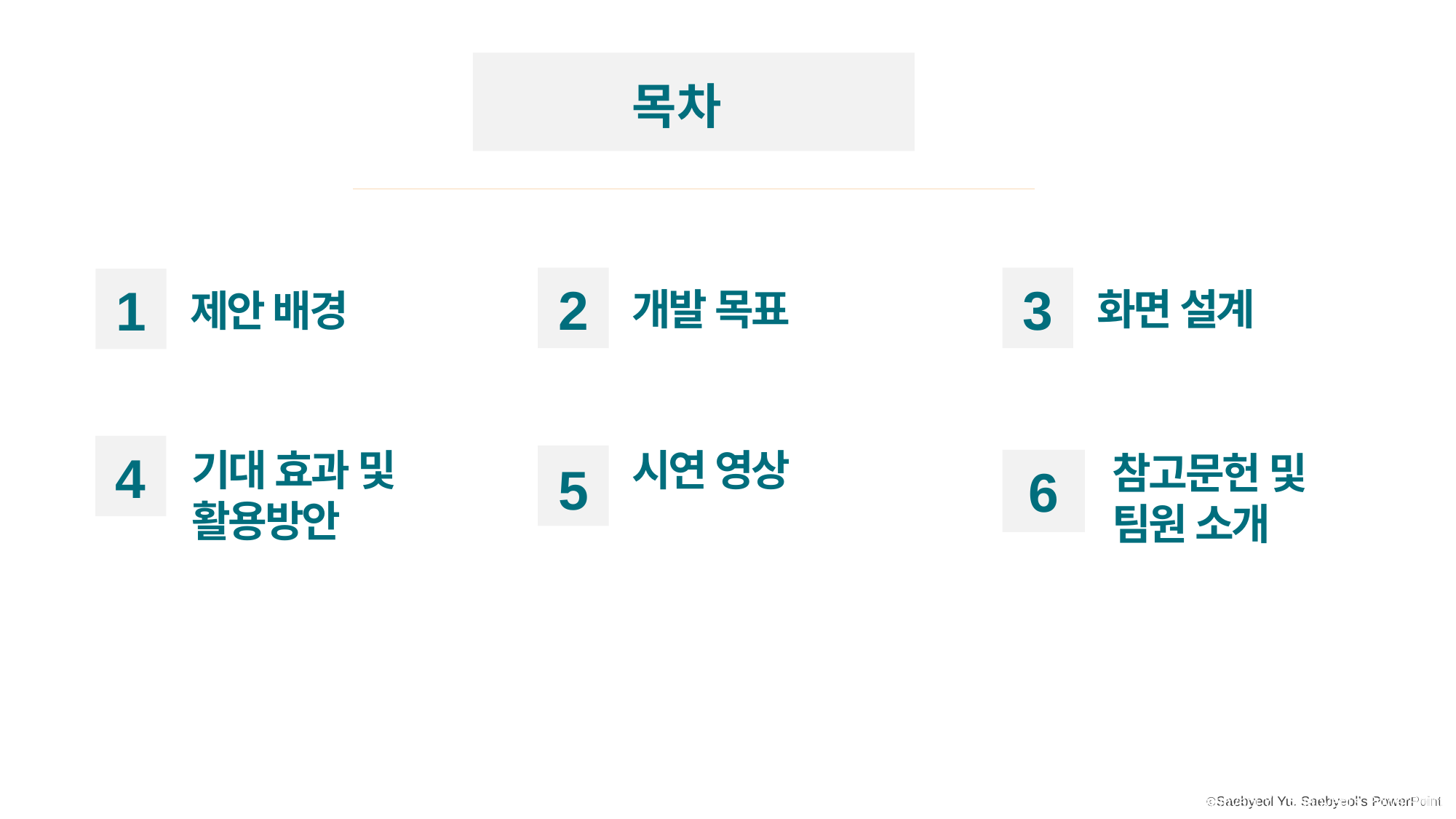

목차

2
개발 목표

3
화면 설계

1
제안 배경

4
기대 효과 및
활용방안
시연 영상

5
참고문헌 및
팀원 소개

6
ⓒSaebyeol Yu. Saebyeol’s PowerPoint